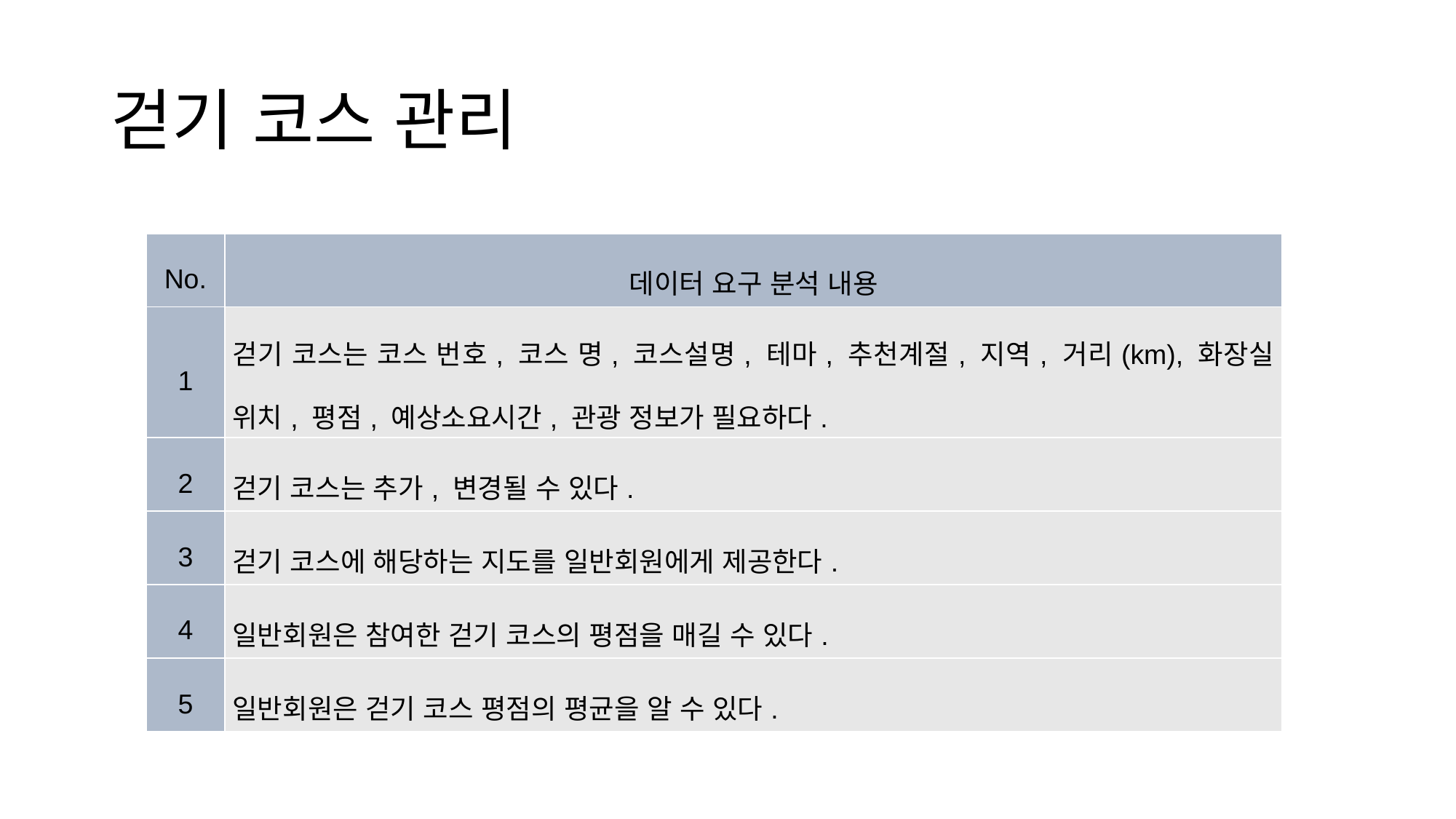

# 걷기 코스 관리
| No. | 데이터 요구 분석 내용 |
| --- | --- |
| 1 | 걷기 코스는 코스 번호, 코스 명, 코스설명, 테마, 추천계절, 지역, 거리(km), 화장실 위치, 평점, 예상소요시간, 관광 정보가 필요하다. |
| 2 | 걷기 코스는 추가, 변경될 수 있다. |
| 3 | 걷기 코스에 해당하는 지도를 일반회원에게 제공한다. |
| 4 | 일반회원은 참여한 걷기 코스의 평점을 매길 수 있다. |
| 5 | 일반회원은 걷기 코스 평점의 평균을 알 수 있다. |